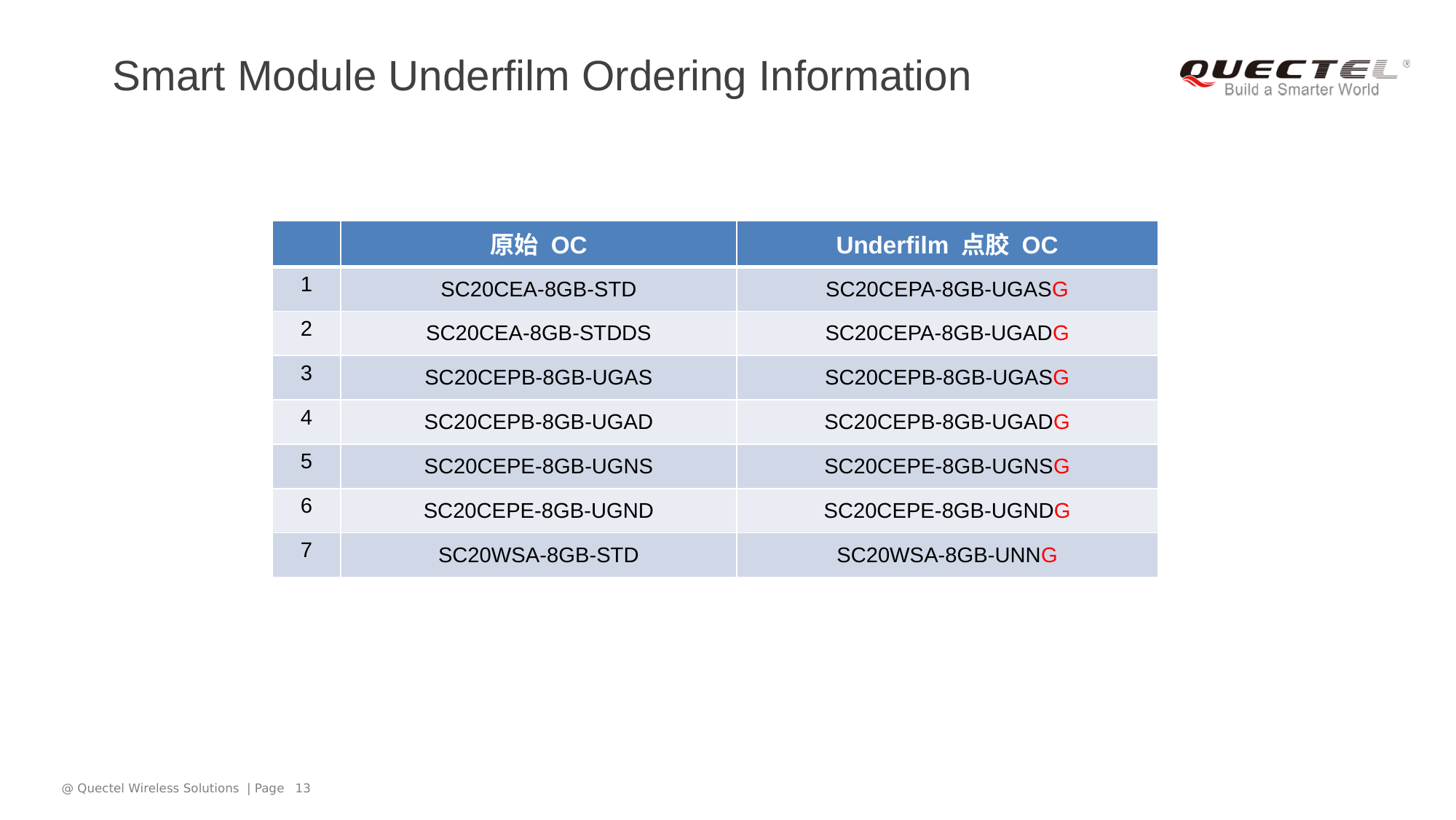

# Smart Module Underfilm Ordering Information
|  | 原始 OC | Underfilm 点胶 OC |
| --- | --- | --- |
| 1 | SC20CEA-8GB-STD | SC20CEPA-8GB-UGASG |
| 2 | SC20CEA-8GB-STDDS | SC20CEPA-8GB-UGADG |
| 3 | SC20CEPB-8GB-UGAS | SC20CEPB-8GB-UGASG |
| 4 | SC20CEPB-8GB-UGAD | SC20CEPB-8GB-UGADG |
| 5 | SC20CEPE-8GB-UGNS | SC20CEPE-8GB-UGNSG |
| 6 | SC20CEPE-8GB-UGND | SC20CEPE-8GB-UGNDG |
| 7 | SC20WSA-8GB-STD | SC20WSA-8GB-UNNG |